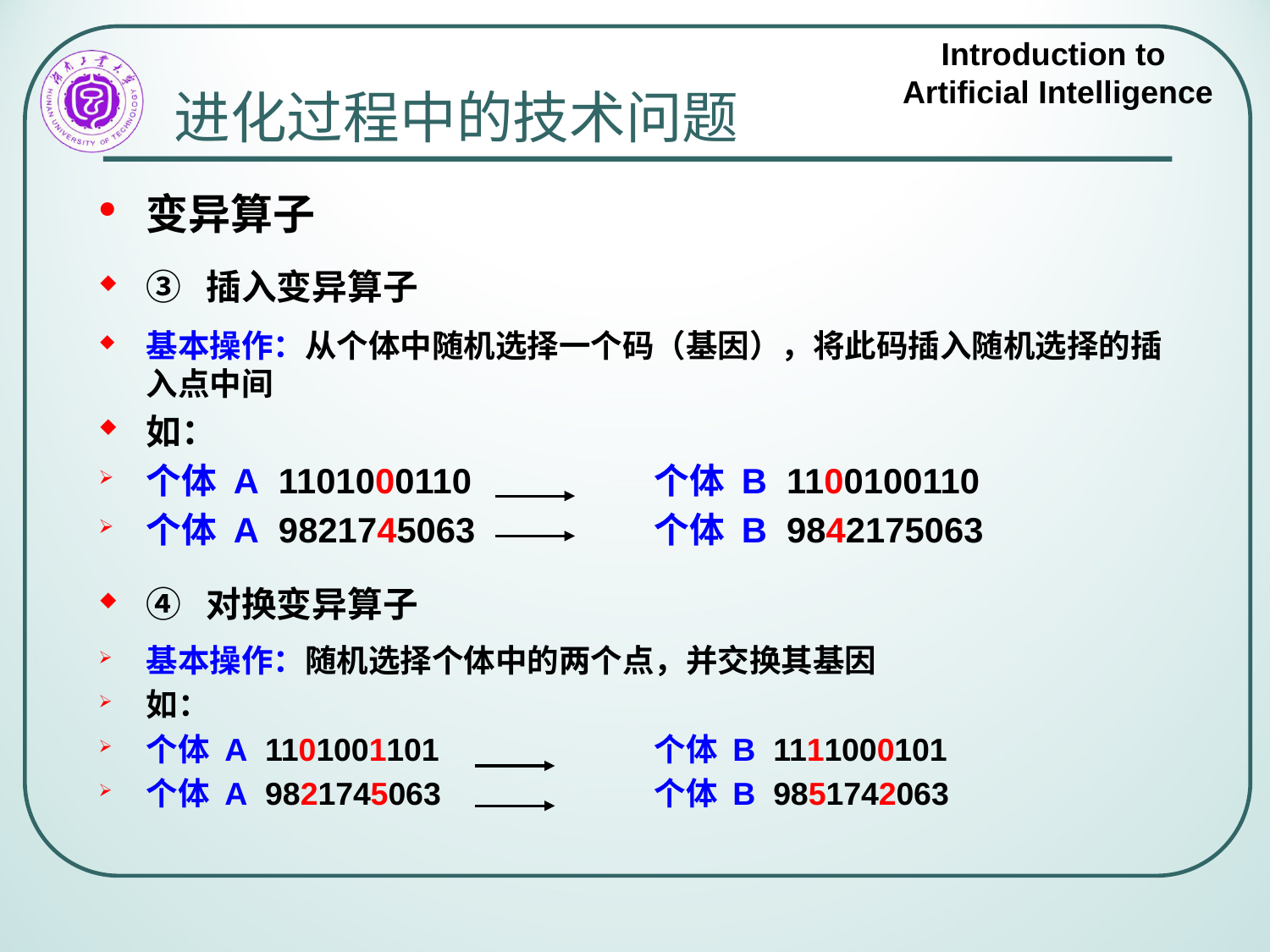

# 进化过程中的技术问题
变异算子

③  插入变异算子

基本操作：从个体中随机选择一个码（基因），将此码插入随机选择的插入点中间
如：
个体 A  1101000110            	个体 B  1100100110
个体 A  9821745063            	个体 B  9842175063

④  对换变异算子

基本操作：随机选择个体中的两个点，并交换其基因
如：
个体 A  1101001101            	个体 B  1111000101
个体 A  9821745063            	个体 B  9851742063